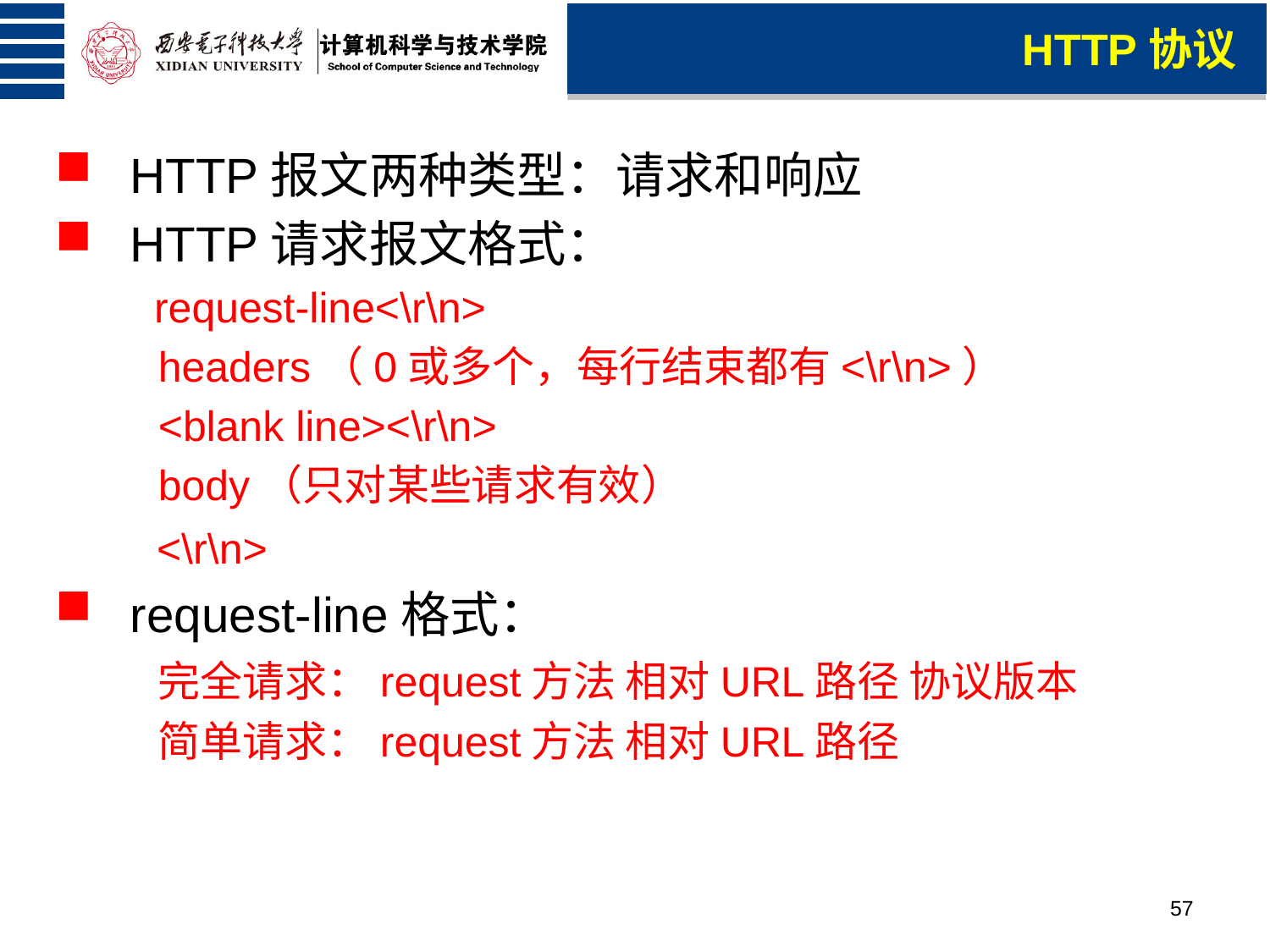

HTTP协议
  HTTP报文两种类型：请求和响应
  HTTP请求报文格式：
   request-line<\r\n>
	headers（0或多个，每行结束都有<\r\n>）
	<blank line><\r\n>
	body（只对某些请求有效）
   <\r\n>
  request-line格式：
	完全请求：request方法 相对URL路径 协议版本
	简单请求：request方法 相对URL路径
57